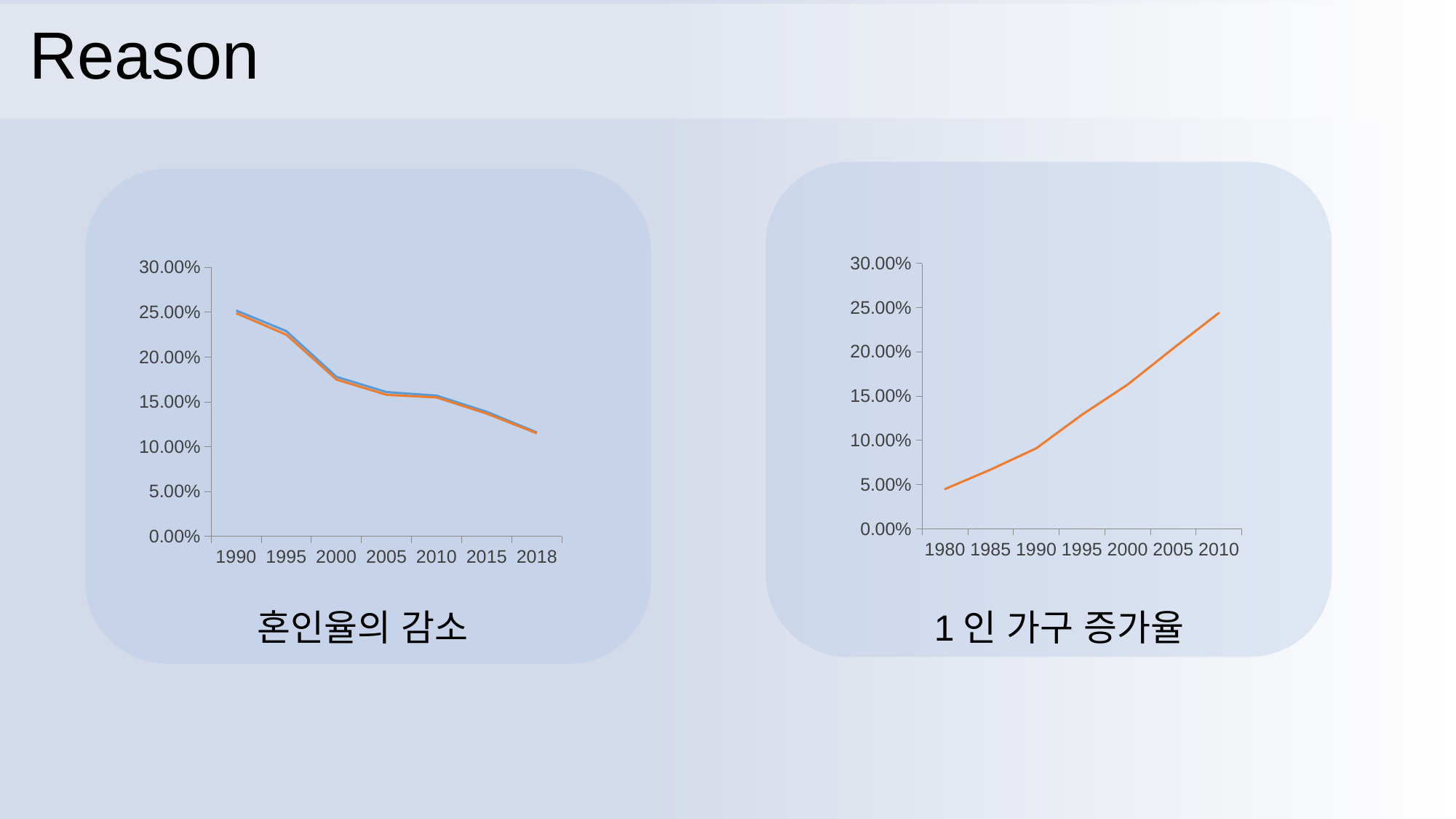

# Reason

### Chart

| Category | 열2 |
|---|---|
| 1980 | 0.045 |
| 1985 | 0.067 |
| 1990 | 0.091 |
| 1995 | 0.129 |
| 2000 | 0.163 |
| 2005 | 0.204 |
| 2010 | 0.244 |

### Chart

| Category | 남편 | 아내 |
|---|---|---|
| 1990 | 0.252 | 0.249 |
| 1995 | 0.229 | 0.225 |
| 2000 | 0.178 | 0.175 |
| 2005 | 0.161 | 0.158 |
| 2010 | 0.157 | 0.155 |
| 2015 | 0.139 | 0.137 |
| 2018 | 0.116 | 0.115 |
 혼인율의 감소
1인 가구 증가율